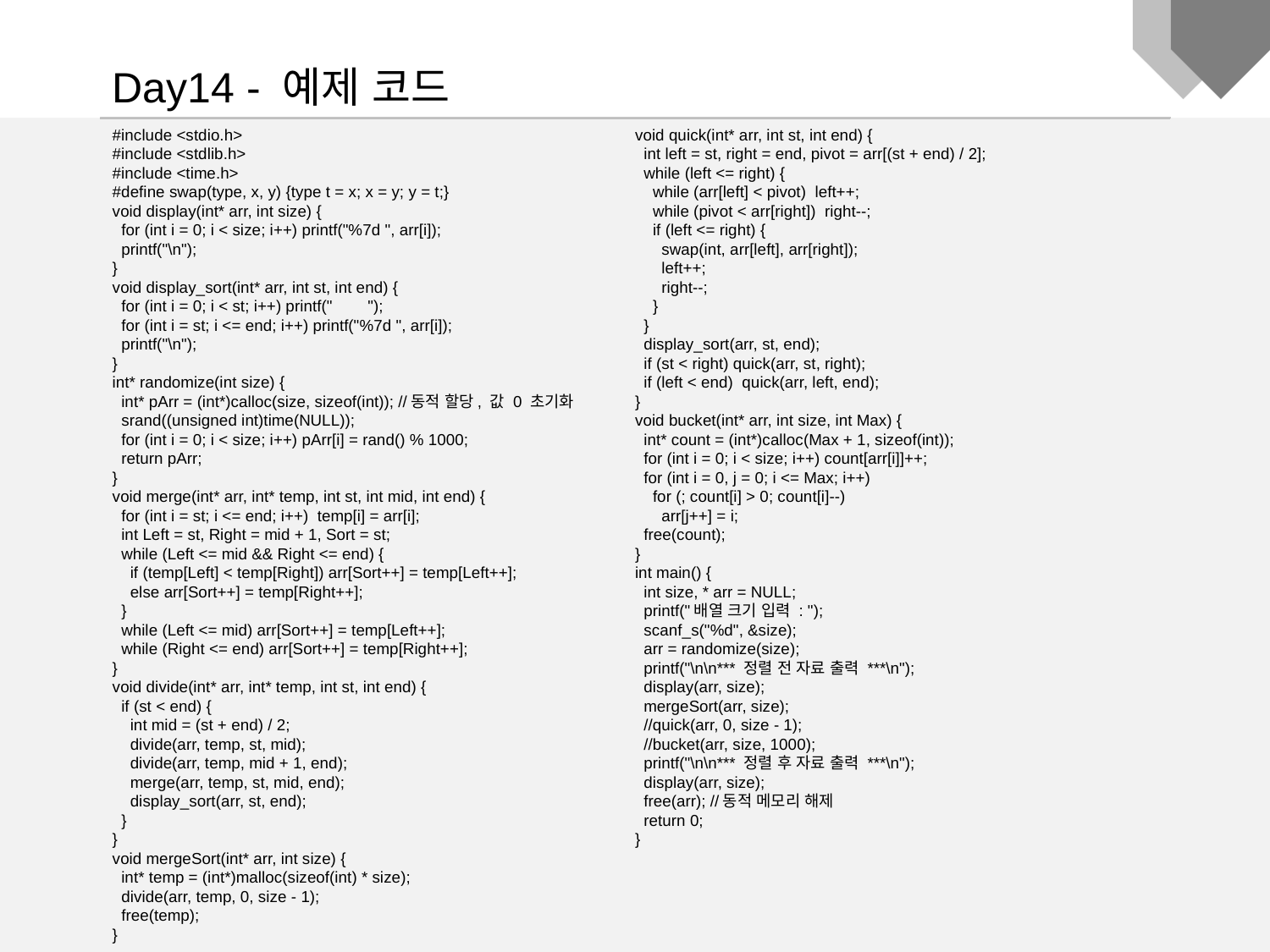

Day14 - 예제 코드
#include <stdio.h>
#include <stdlib.h>
#include <time.h>
#define swap(type, x, y) {type t = x; x = y; y = t;}
void display(int* arr, int size) {
  for (int i = 0; i < size; i++) printf("%7d ", arr[i]);
  printf("\n");
}
void display_sort(int* arr, int st, int end) {
  for (int i = 0; i < st; i++) printf("        ");
  for (int i = st; i <= end; i++) printf("%7d ", arr[i]);
  printf("\n");
}
int* randomize(int size) {
  int* pArr = (int*)calloc(size, sizeof(int)); //동적 할당, 값 0 초기화
  srand((unsigned int)time(NULL));
  for (int i = 0; i < size; i++) pArr[i] = rand() % 1000;
  return pArr;
}
void merge(int* arr, int* temp, int st, int mid, int end) {
  for (int i = st; i <= end; i++)  temp[i] = arr[i];
  int Left = st, Right = mid + 1, Sort = st;
  while (Left <= mid && Right <= end) {
    if (temp[Left] < temp[Right]) arr[Sort++] = temp[Left++];
    else arr[Sort++] = temp[Right++];
  }
  while (Left <= mid) arr[Sort++] = temp[Left++];
  while (Right <= end) arr[Sort++] = temp[Right++];
}
void divide(int* arr, int* temp, int st, int end) {
  if (st < end) {
    int mid = (st + end) / 2;
    divide(arr, temp, st, mid);
    divide(arr, temp, mid + 1, end);
    merge(arr, temp, st, mid, end);
    display_sort(arr, st, end);
  }
}
void mergeSort(int* arr, int size) {
  int* temp = (int*)malloc(sizeof(int) * size);
  divide(arr, temp, 0, size - 1);
  free(temp);
}
void quick(int* arr, int st, int end) {
  int left = st, right = end, pivot = arr[(st + end) / 2];
  while (left <= right) {
    while (arr[left] < pivot)  left++;
    while (pivot < arr[right])  right--;
    if (left <= right) {
      swap(int, arr[left], arr[right]);
      left++;
      right--;
    }
  }
  display_sort(arr, st, end);
  if (st < right) quick(arr, st, right);
  if (left < end)  quick(arr, left, end);
}
void bucket(int* arr, int size, int Max) {
  int* count = (int*)calloc(Max + 1, sizeof(int));
  for (int i = 0; i < size; i++) count[arr[i]]++;
  for (int i = 0, j = 0; i <= Max; i++)
    for (; count[i] > 0; count[i]--)
      arr[j++] = i;
  free(count);
}
int main() {
  int size, * arr = NULL;
  printf("배열 크기 입력 : ");
  scanf_s("%d", &size);
  arr = randomize(size);
  printf("\n\n*** 정렬 전 자료 출력 ***\n");
  display(arr, size);
  mergeSort(arr, size);
  //quick(arr, 0, size - 1);
  //bucket(arr, size, 1000);
  printf("\n\n*** 정렬 후 자료 출력 ***\n");
  display(arr, size);
  free(arr); //동적 메모리 해제
  return 0;
}